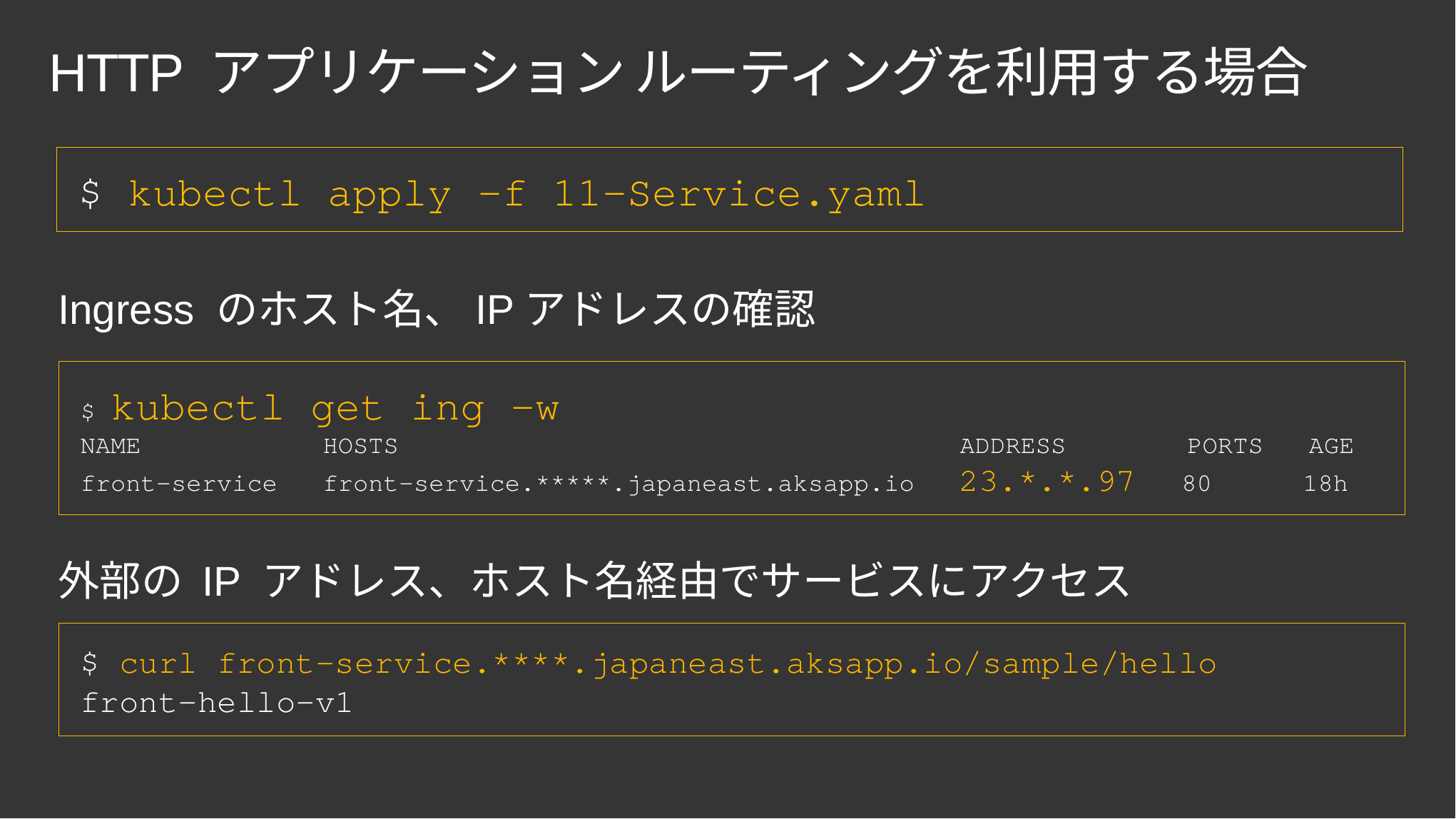

# HTTP アプリケーション ルーティングを利用する場合
$ kubectl apply -f 11-Service.yaml
Ingress のホスト名、IPアドレスの確認
$ kubectl get ing -w
NAME            HOSTS                                     ADDRESS        PORTS   AGE
front-service   front-service.*****.japaneast.aksapp.io   23.*.*.97   80      18h
外部の IP アドレス、ホスト名経由でサービスにアクセス
$ curl front-service.****.japaneast.aksapp.io/sample/hello
front-hello-v1